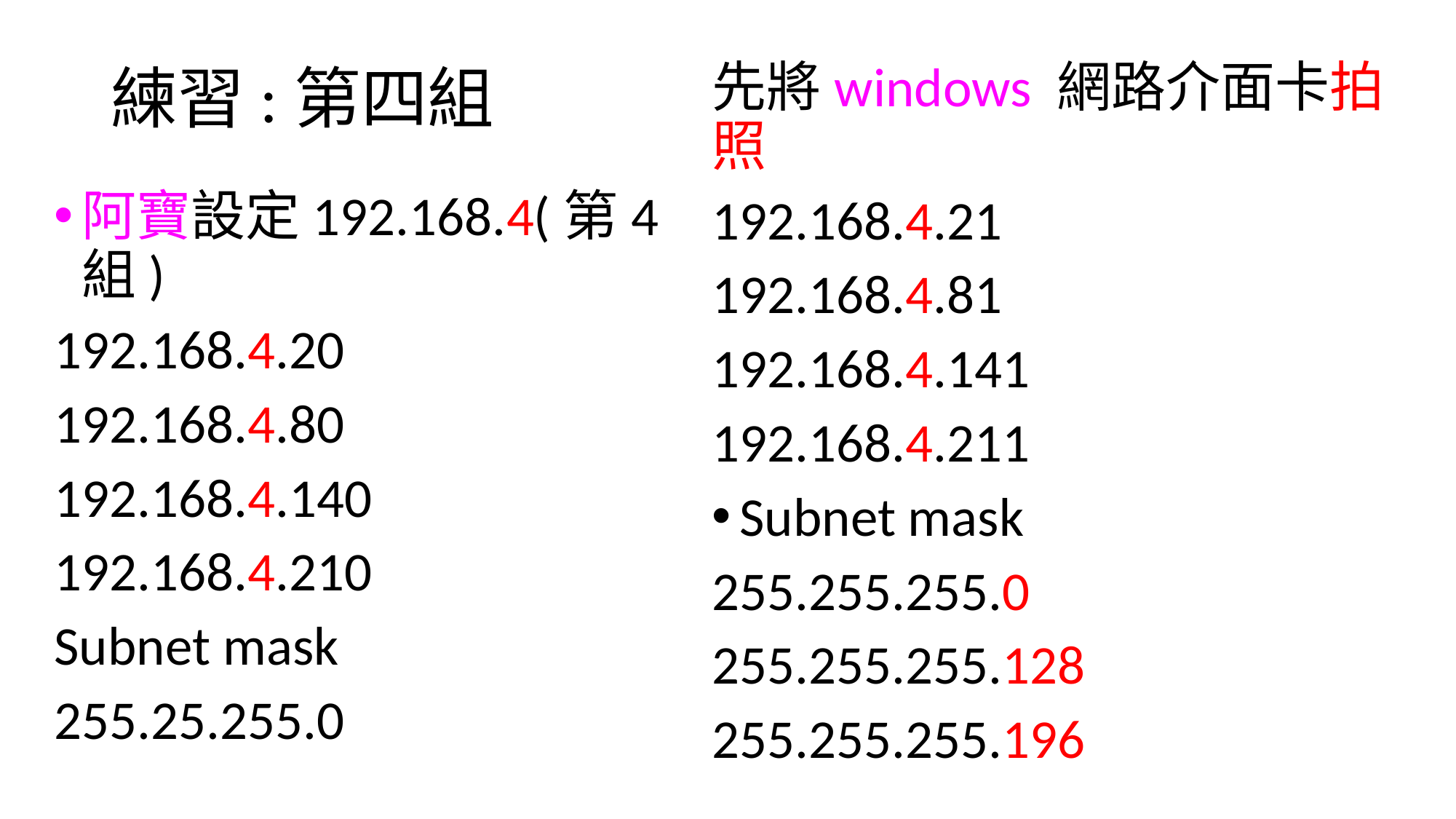

# 練習:第四組
先將windows 網路介面卡拍照
192.168.4.21
192.168.4.81
192.168.4.141
192.168.4.211
Subnet mask
255.255.255.0
255.255.255.128
255.255.255.196

阿寶設定192.168.4(第4組)
192.168.4.20
192.168.4.80
192.168.4.140
192.168.4.210
Subnet mask
255.25.255.0